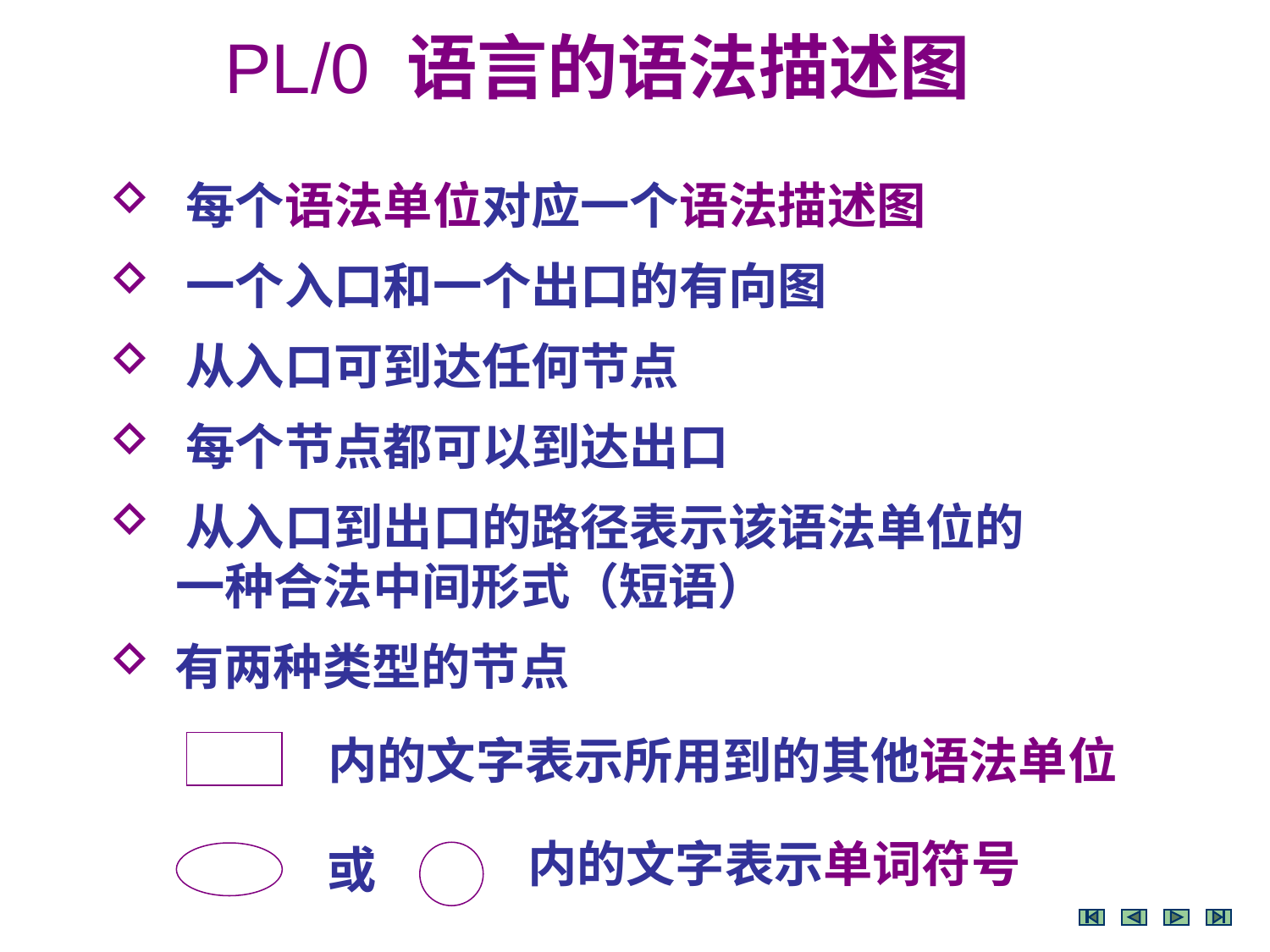

PL/0 语言的语法描述图
  每个语法单位对应一个语法描述图

  一个入口和一个出口的有向图

  从入口可到达任何节点

  每个节点都可以到达出口

  从入口到出口的路径表示该语法单位的
     一种合法中间形式（短语）

 有两种类型的节点
内的文字表示所用到的其他语法单位

内的文字表示单词符号
或